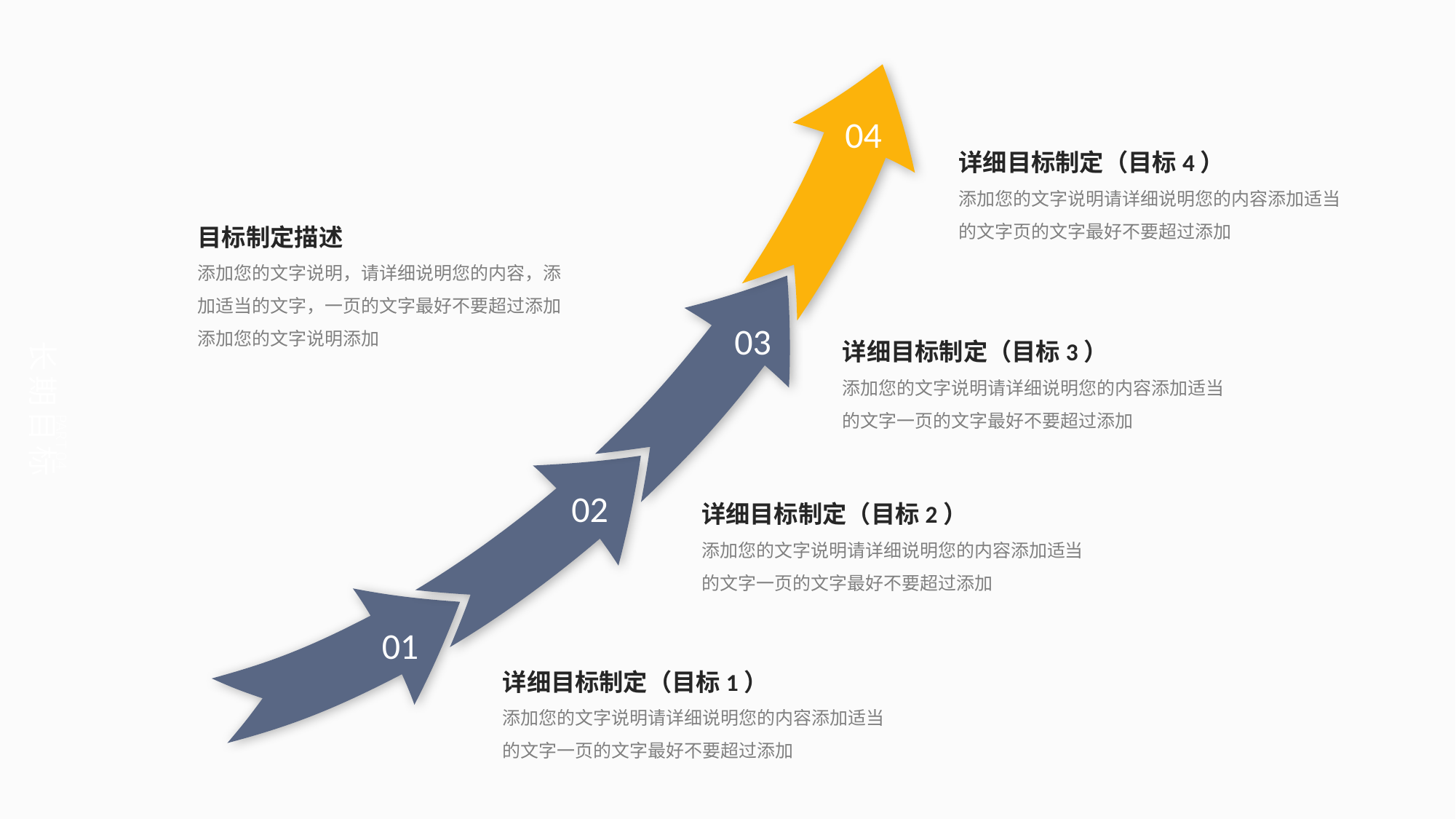

04
详细目标制定（目标4）
添加您的文字说明请详细说明您的内容添加适当的文字页的文字最好不要超过添加
目标制定描述
添加您的文字说明，请详细说明您的内容，添加适当的文字，一页的文字最好不要超过添加添加您的文字说明添加

03
详细目标制定（目标3）
添加您的文字说明请详细说明您的内容添加适当的文字一页的文字最好不要超过添加
长期目标
PART 04
02
详细目标制定（目标2）
添加您的文字说明请详细说明您的内容添加适当的文字一页的文字最好不要超过添加
01
详细目标制定（目标1）
添加您的文字说明请详细说明您的内容添加适当的文字一页的文字最好不要超过添加